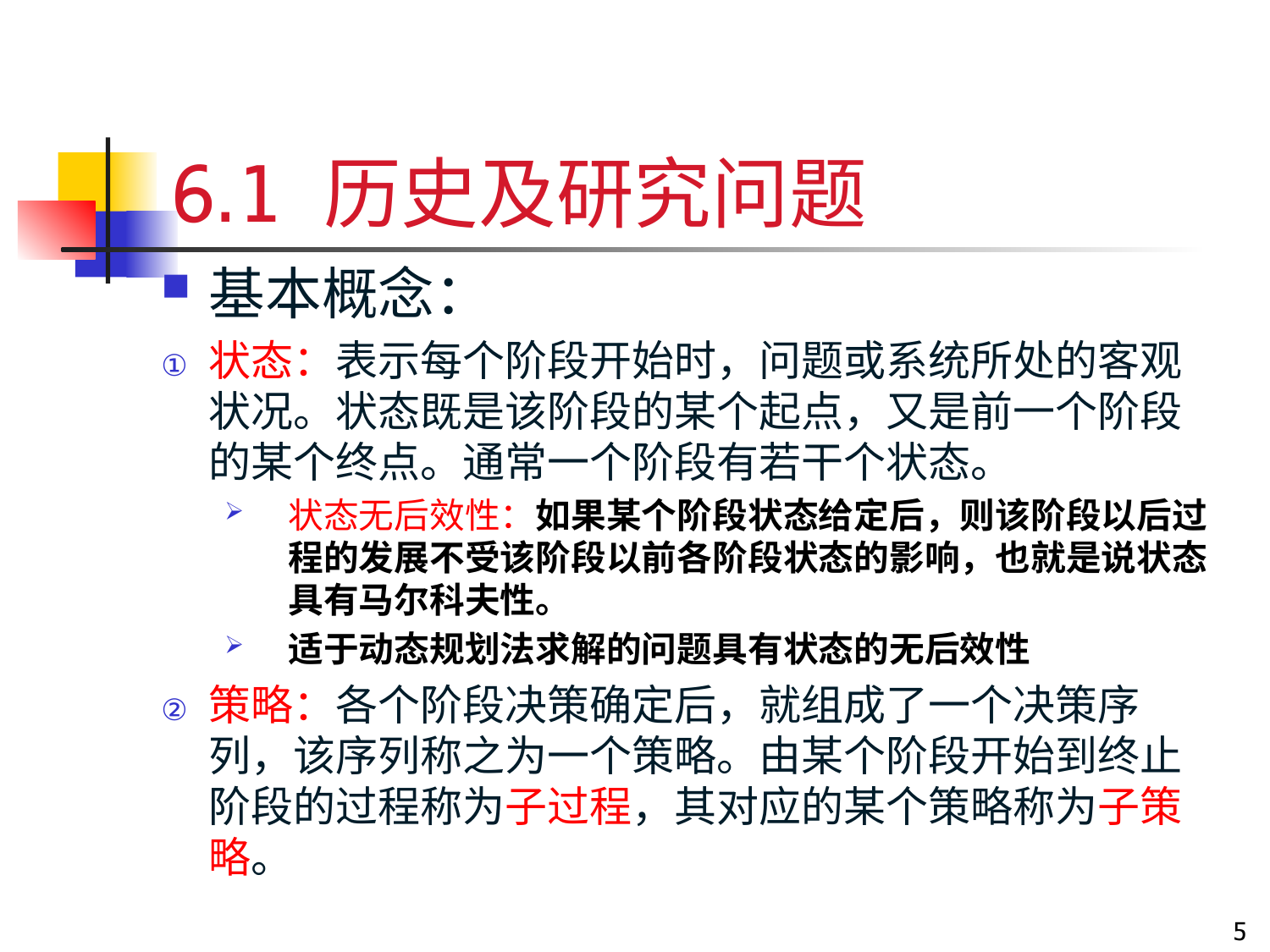

# 6.1 历史及研究问题
基本概念：
状态：表示每个阶段开始时，问题或系统所处的客观状况。状态既是该阶段的某个起点，又是前一个阶段的某个终点。通常一个阶段有若干个状态。
状态无后效性：如果某个阶段状态给定后，则该阶段以后过程的发展不受该阶段以前各阶段状态的影响，也就是说状态具有马尔科夫性。
适于动态规划法求解的问题具有状态的无后效性
策略：各个阶段决策确定后，就组成了一个决策序列，该序列称之为一个策略。由某个阶段开始到终止阶段的过程称为子过程，其对应的某个策略称为子策略。

5